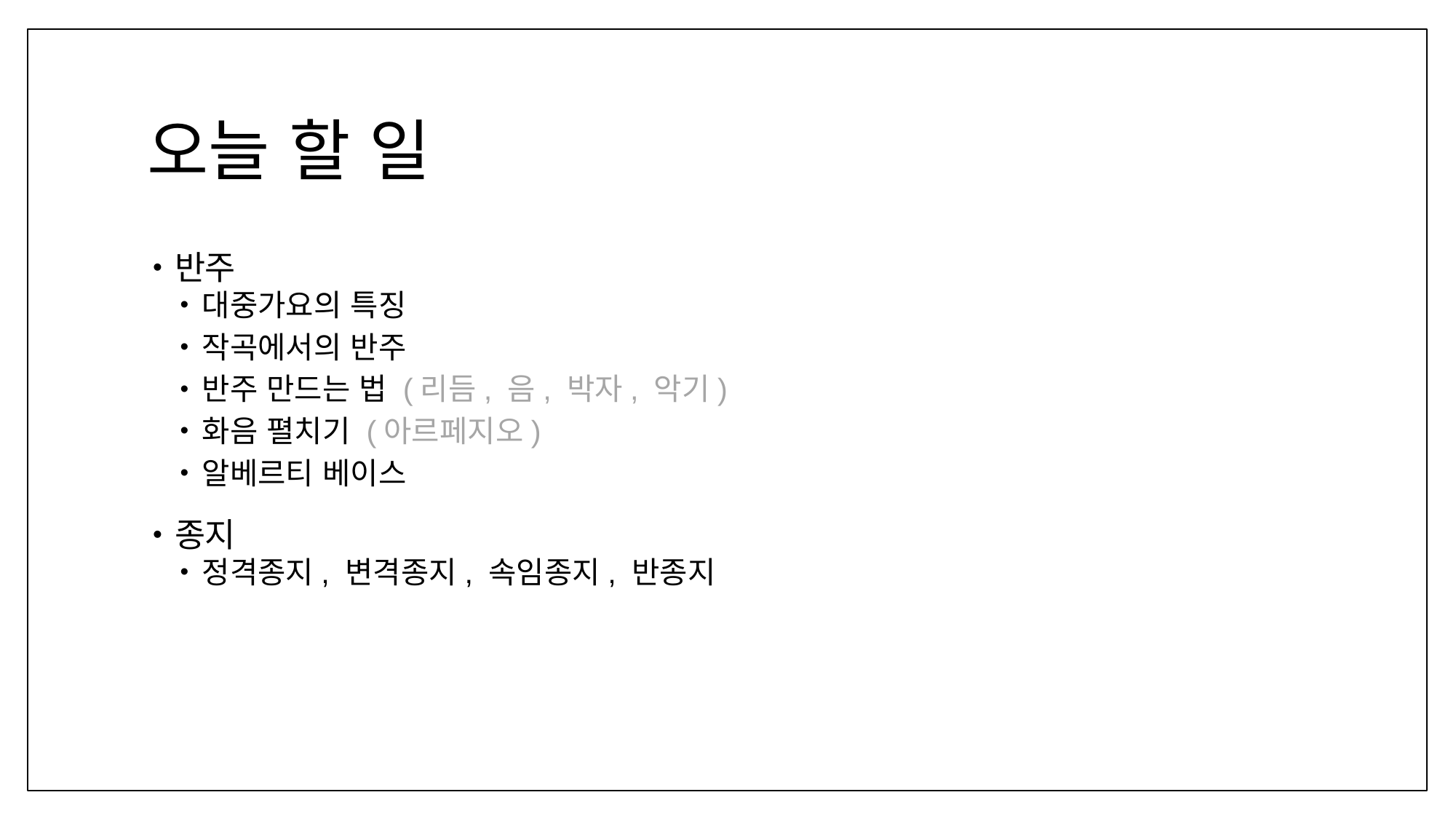

# 오늘 할 일
반주
대중가요의 특징
작곡에서의 반주
반주 만드는 법 (리듬, 음, 박자, 악기)
화음 펼치기 (아르페지오)
알베르티 베이스
종지
정격종지, 변격종지, 속임종지, 반종지